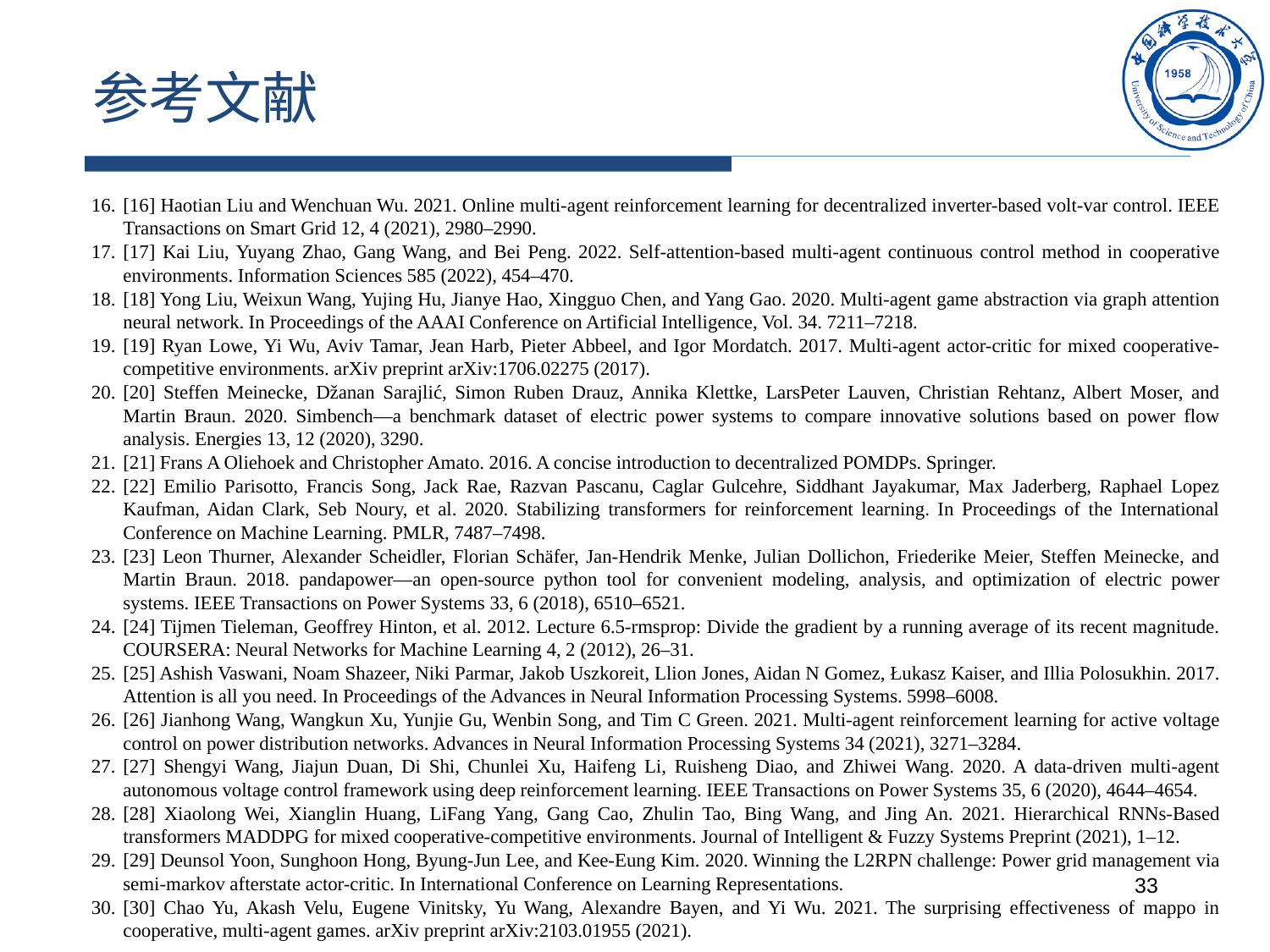

# 参考文献
[16] Haotian Liu and Wenchuan Wu. 2021. Online multi-agent reinforcement learning for decentralized inverter-based volt-var control. IEEE Transactions on Smart Grid 12, 4 (2021), 2980–2990.
[17] Kai Liu, Yuyang Zhao, Gang Wang, and Bei Peng. 2022. Self-attention-based multi-agent continuous control method in cooperative environments. Information Sciences 585 (2022), 454–470.
[18] Yong Liu, Weixun Wang, Yujing Hu, Jianye Hao, Xingguo Chen, and Yang Gao. 2020. Multi-agent game abstraction via graph attention neural network. In Proceedings of the AAAI Conference on Artificial Intelligence, Vol. 34. 7211–7218.
[19] Ryan Lowe, Yi Wu, Aviv Tamar, Jean Harb, Pieter Abbeel, and Igor Mordatch. 2017. Multi-agent actor-critic for mixed cooperative-competitive environments. arXiv preprint arXiv:1706.02275 (2017).
[20] Steffen Meinecke, Džanan Sarajlić, Simon Ruben Drauz, Annika Klettke, LarsPeter Lauven, Christian Rehtanz, Albert Moser, and Martin Braun. 2020. Simbench—a benchmark dataset of electric power systems to compare innovative solutions based on power flow analysis. Energies 13, 12 (2020), 3290.
[21] Frans A Oliehoek and Christopher Amato. 2016. A concise introduction to decentralized POMDPs. Springer.
[22] Emilio Parisotto, Francis Song, Jack Rae, Razvan Pascanu, Caglar Gulcehre, Siddhant Jayakumar, Max Jaderberg, Raphael Lopez Kaufman, Aidan Clark, Seb Noury, et al. 2020. Stabilizing transformers for reinforcement learning. In Proceedings of the International Conference on Machine Learning. PMLR, 7487–7498.
[23] Leon Thurner, Alexander Scheidler, Florian Schäfer, Jan-Hendrik Menke, Julian Dollichon, Friederike Meier, Steffen Meinecke, and Martin Braun. 2018. pandapower—an open-source python tool for convenient modeling, analysis, and optimization of electric power systems. IEEE Transactions on Power Systems 33, 6 (2018), 6510–6521.
[24] Tijmen Tieleman, Geoffrey Hinton, et al. 2012. Lecture 6.5-rmsprop: Divide the gradient by a running average of its recent magnitude. COURSERA: Neural Networks for Machine Learning 4, 2 (2012), 26–31.
[25] Ashish Vaswani, Noam Shazeer, Niki Parmar, Jakob Uszkoreit, Llion Jones, Aidan N Gomez, Łukasz Kaiser, and Illia Polosukhin. 2017. Attention is all you need. In Proceedings of the Advances in Neural Information Processing Systems. 5998–6008.
[26] Jianhong Wang, Wangkun Xu, Yunjie Gu, Wenbin Song, and Tim C Green. 2021. Multi-agent reinforcement learning for active voltage control on power distribution networks. Advances in Neural Information Processing Systems 34 (2021), 3271–3284.
[27] Shengyi Wang, Jiajun Duan, Di Shi, Chunlei Xu, Haifeng Li, Ruisheng Diao, and Zhiwei Wang. 2020. A data-driven multi-agent autonomous voltage control framework using deep reinforcement learning. IEEE Transactions on Power Systems 35, 6 (2020), 4644–4654.
[28] Xiaolong Wei, Xianglin Huang, LiFang Yang, Gang Cao, Zhulin Tao, Bing Wang, and Jing An. 2021. Hierarchical RNNs-Based transformers MADDPG for mixed cooperative-competitive environments. Journal of Intelligent & Fuzzy Systems Preprint (2021), 1–12.
[29] Deunsol Yoon, Sunghoon Hong, Byung-Jun Lee, and Kee-Eung Kim. 2020. Winning the L2RPN challenge: Power grid management via semi-markov afterstate actor-critic. In International Conference on Learning Representations.
[30] Chao Yu, Akash Velu, Eugene Vinitsky, Yu Wang, Alexandre Bayen, and Yi Wu. 2021. The surprising effectiveness of mappo in cooperative, multi-agent games. arXiv preprint arXiv:2103.01955 (2021).

33